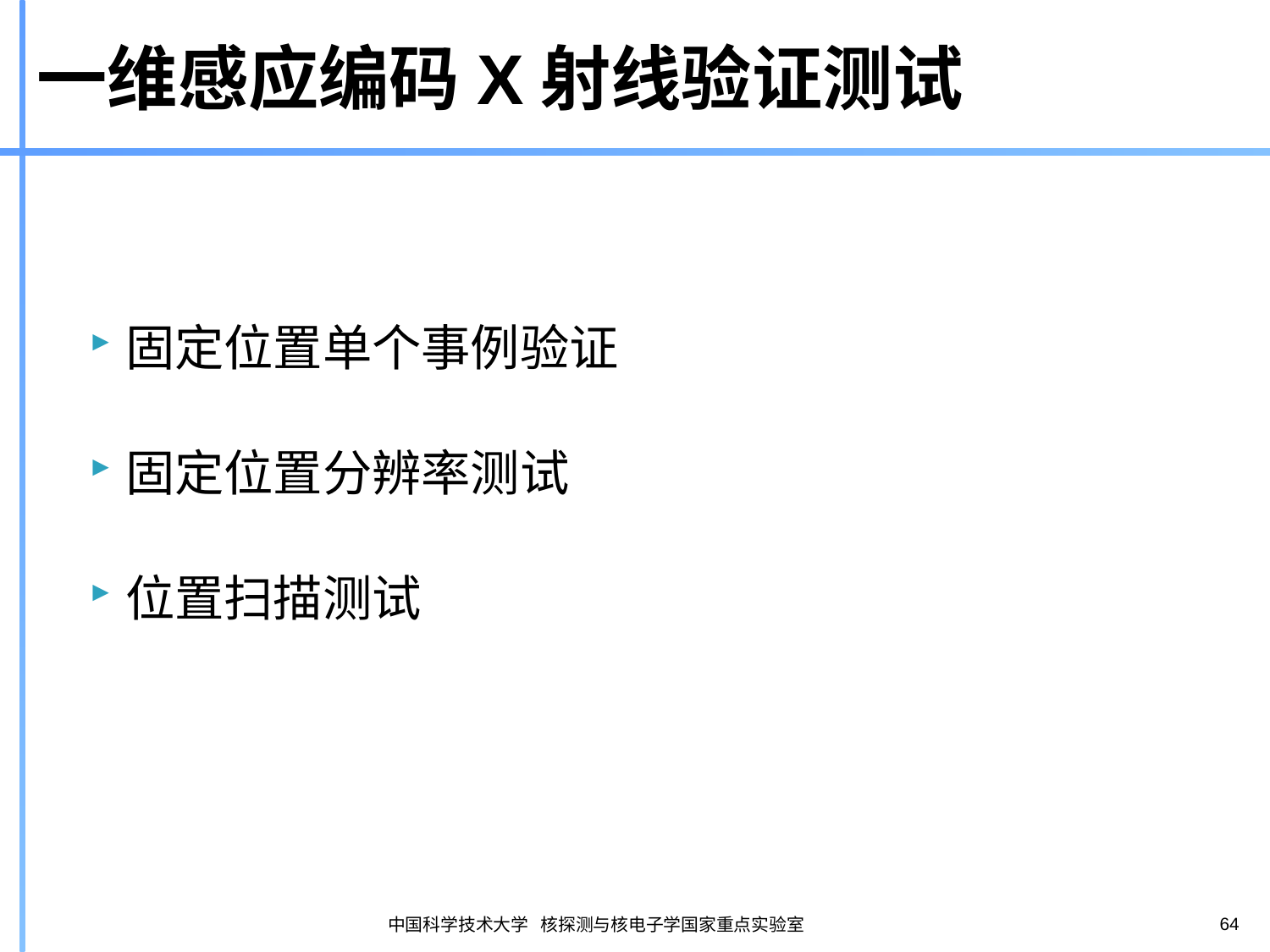

# 一维感应编码X射线验证测试
固定位置单个事例验证
固定位置分辨率测试
位置扫描测试
64
中国科学技术大学   核探测与核电子学国家重点实验室